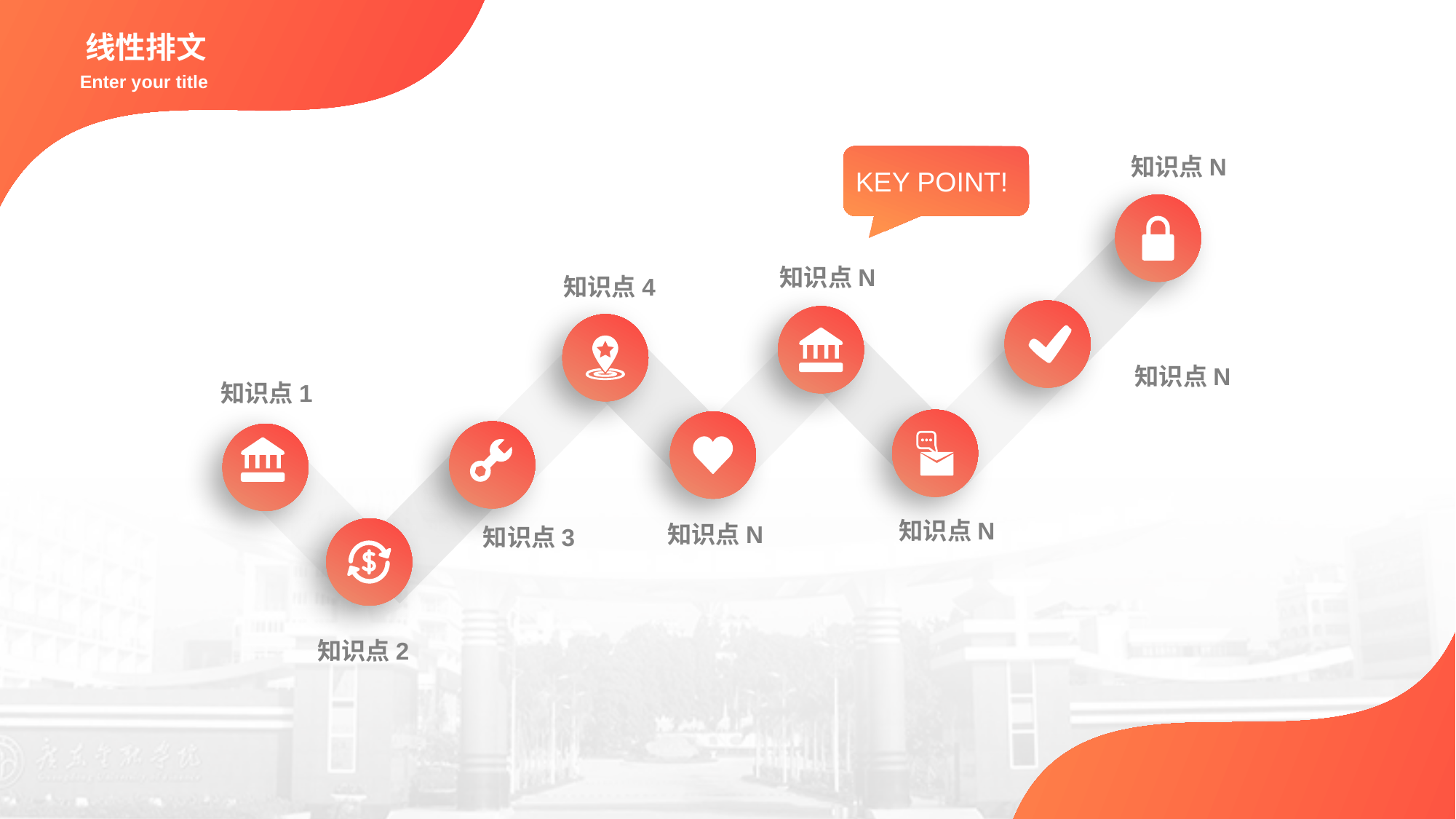

线性排文
Enter your title

KEY POINT!
知识点N

知识点N
知识点4

知识点N
知识点1

知识点N

知识点N
知识点3
知识点2